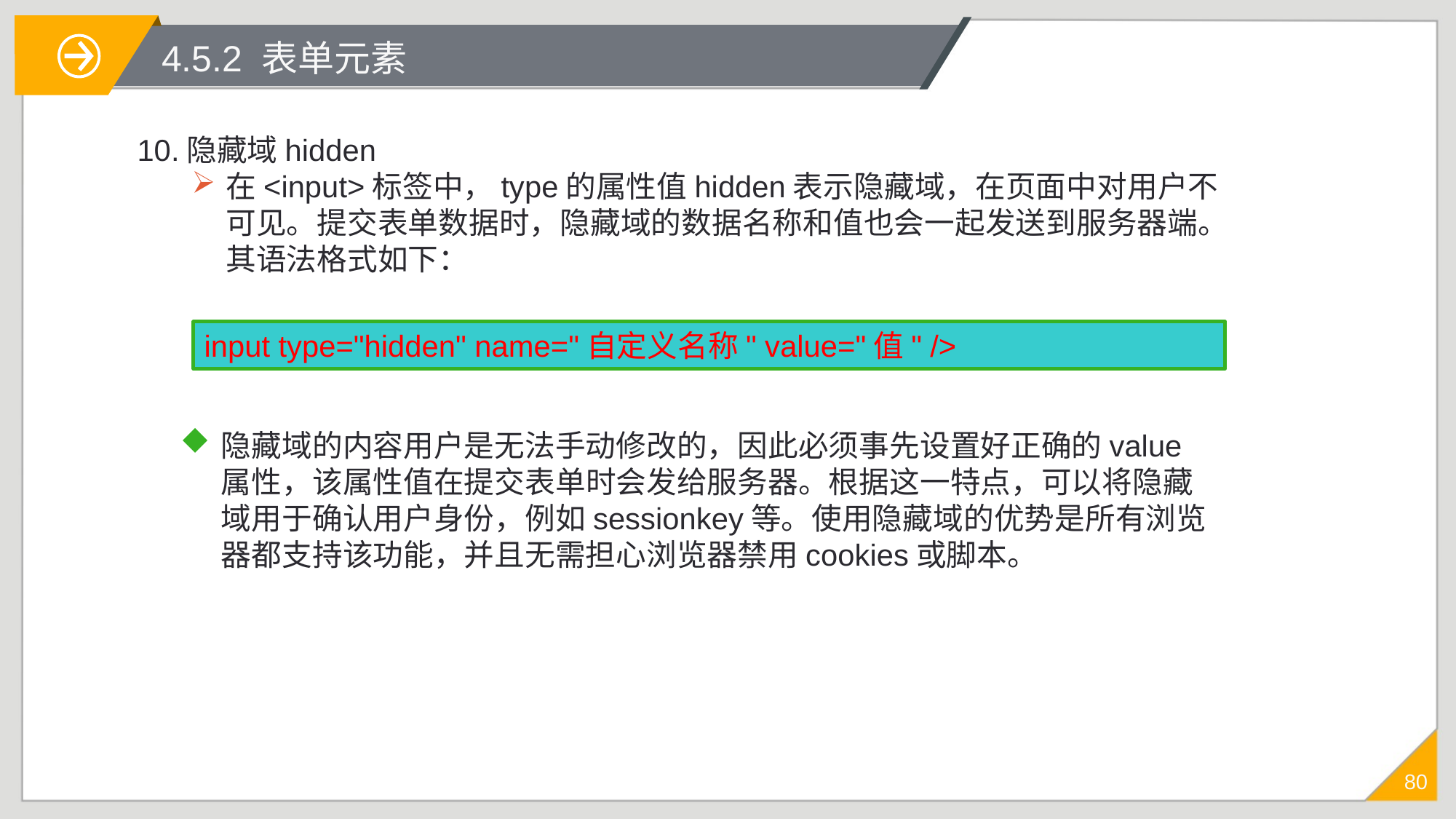

# 4.5.2 表单元素
10.隐藏域hidden
在<input>标签中，type的属性值hidden表示隐藏域，在页面中对用户不可见。提交表单数据时，隐藏域的数据名称和值也会一起发送到服务器端。其语法格式如下：
input type="hidden" name="自定义名称" value="值" />
隐藏域的内容用户是无法手动修改的，因此必须事先设置好正确的value属性，该属性值在提交表单时会发给服务器。根据这一特点，可以将隐藏域用于确认用户身份，例如sessionkey等。使用隐藏域的优势是所有浏览器都支持该功能，并且无需担心浏览器禁用cookies或脚本。